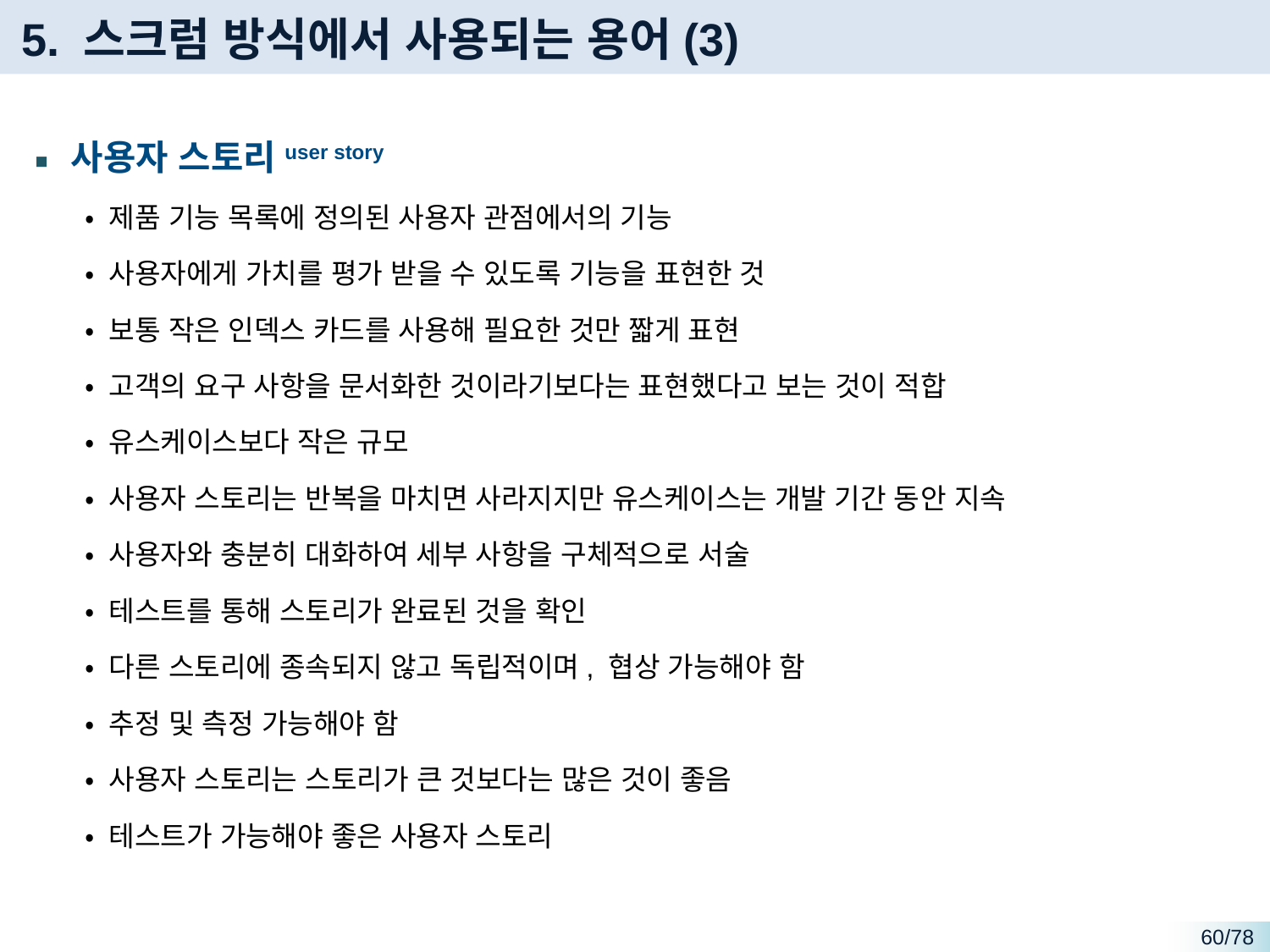

# 5. 스크럼 방식에서 사용되는 용어(3)
사용자 스토리user story
• 제품 기능 목록에 정의된 사용자 관점에서의 기능
• 사용자에게 가치를 평가 받을 수 있도록 기능을 표현한 것
• 보통 작은 인덱스 카드를 사용해 필요한 것만 짧게 표현
• 고객의 요구 사항을 문서화한 것이라기보다는 표현했다고 보는 것이 적합
• 유스케이스보다 작은 규모
• 사용자 스토리는 반복을 마치면 사라지지만 유스케이스는 개발 기간 동안 지속
• 사용자와 충분히 대화하여 세부 사항을 구체적으로 서술
• 테스트를 통해 스토리가 완료된 것을 확인
• 다른 스토리에 종속되지 않고 독립적이며, 협상 가능해야 함
• 추정 및 측정 가능해야 함
• 사용자 스토리는 스토리가 큰 것보다는 많은 것이 좋음
• 테스트가 가능해야 좋은 사용자 스토리